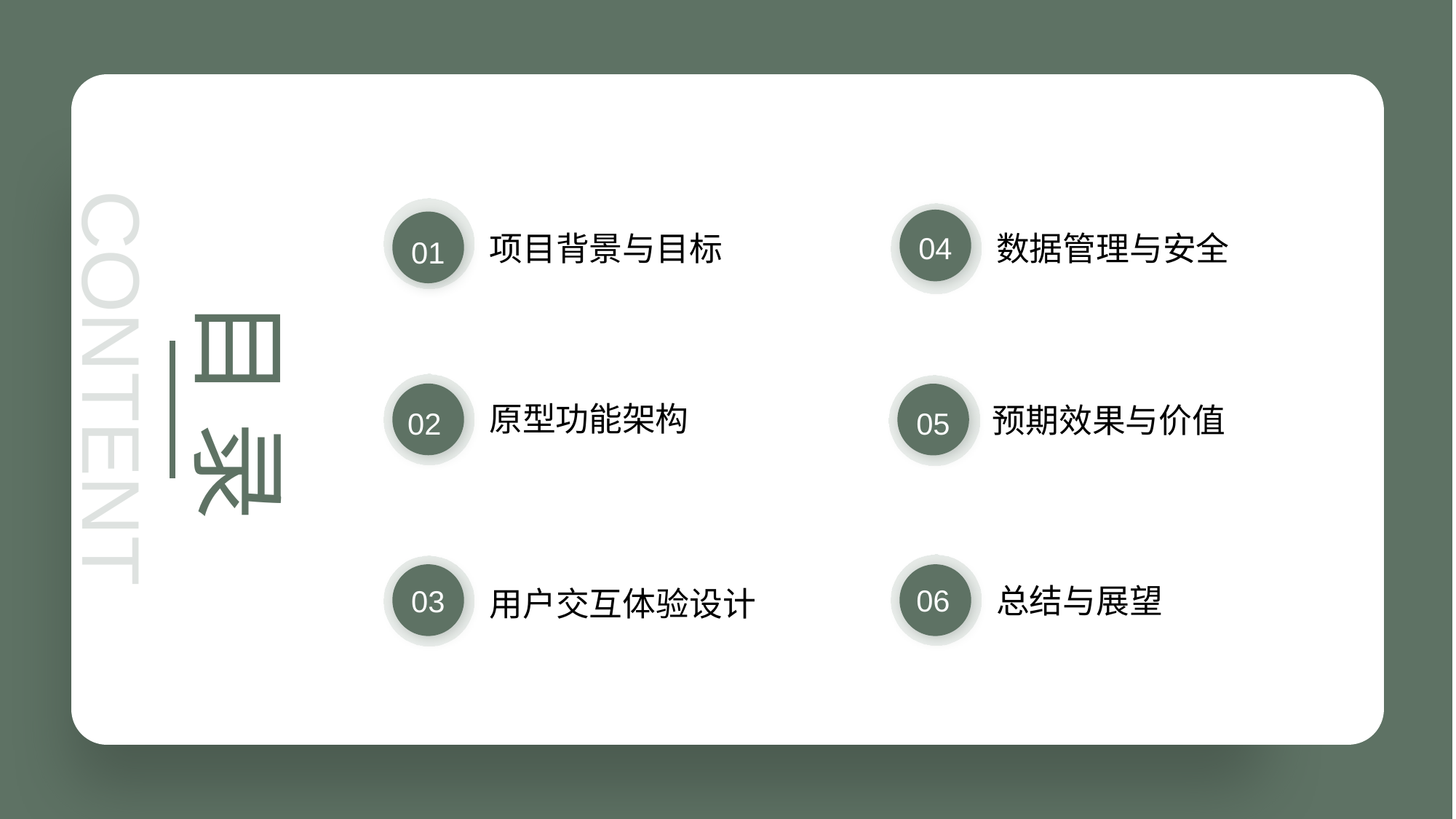

CONTENT
数据管理与安全
项目背景与目标

04
01
目 录
原型功能架构
预期效果与价值

02
05
总结与展望
用户交互体验设计

06
03